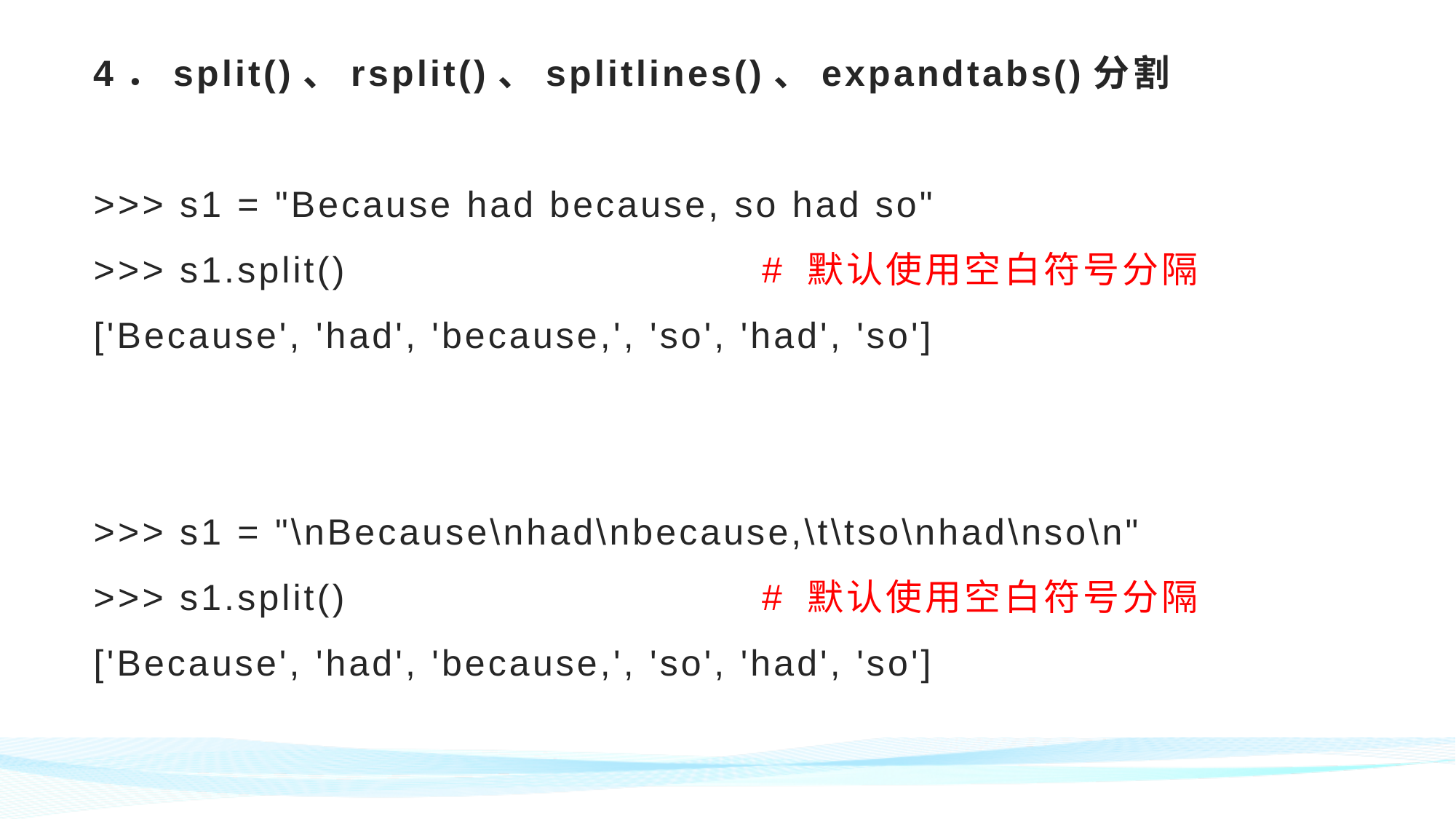

# 4．split()、rsplit()、splitlines()、expandtabs()分割 >>> s1 = "Because had because, so had so" >>> s1.split()                       	 # 默认使用空白符号分隔 ['Because', 'had', 'because,', 'so', 'had', 'so'] >>> s1 = "\nBecause\nhad\nbecause,\t\tso\nhad\nso\n" >>> s1.split()                       	 # 默认使用空白符号分隔 ['Because', 'had', 'because,', 'so', 'had', 'so']